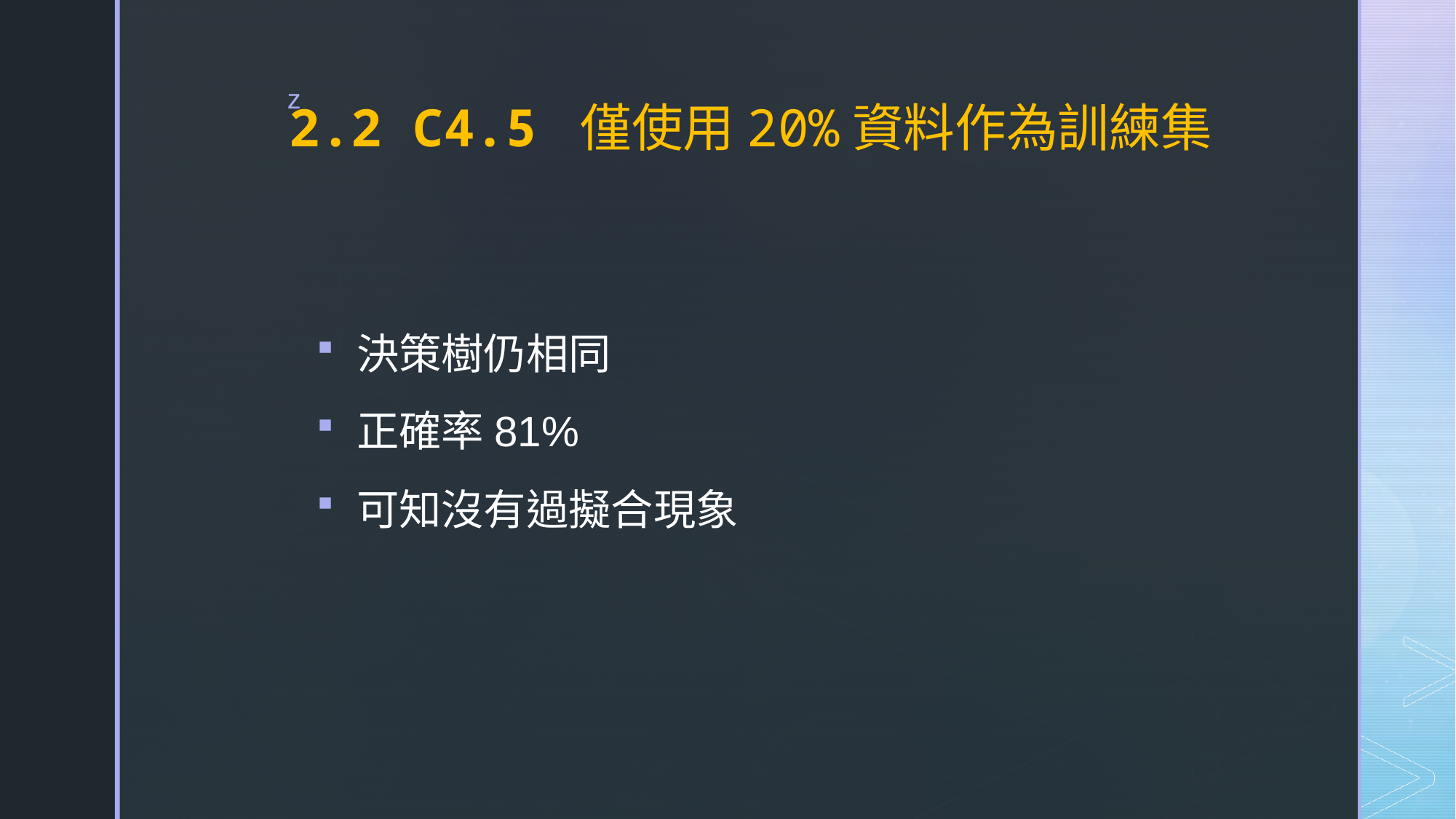

# 2.2 C4.5 僅使用20%資料作為訓練集
決策樹仍相同
正確率81%
可知沒有過擬合現象